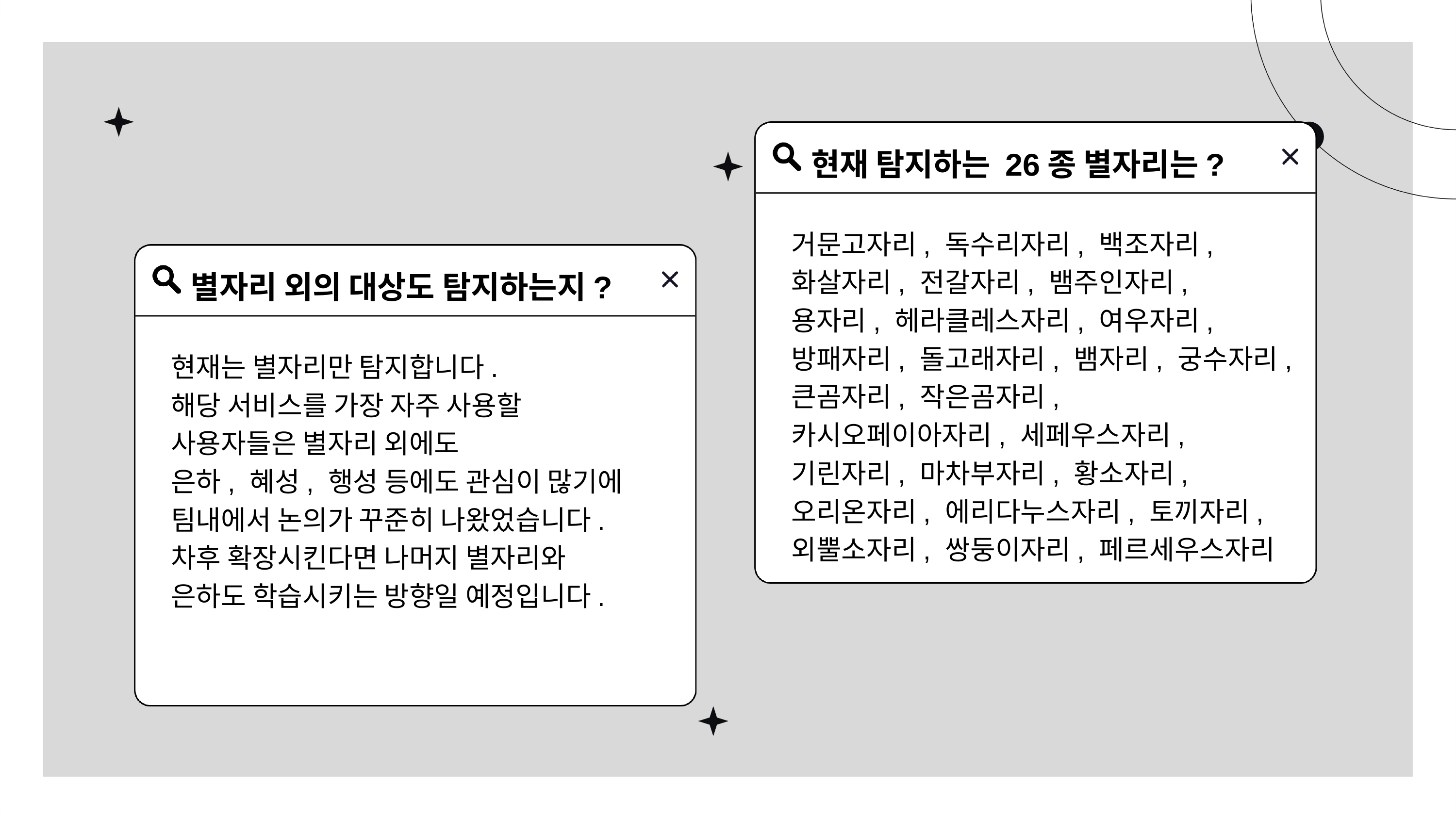

현재 탐지하는 26종 별자리는?
거문고자리, 독수리자리, 백조자리,
화살자리, 전갈자리, 뱀주인자리,
용자리, 헤라클레스자리, 여우자리,
방패자리, 돌고래자리, 뱀자리, 궁수자리,
큰곰자리, 작은곰자리,
카시오페이아자리, 세페우스자리,
기린자리, 마차부자리, 황소자리,
오리온자리, 에리다누스자리, 토끼자리,
외뿔소자리, 쌍둥이자리, 페르세우스자리

별자리 외의 대상도 탐지하는지?
현재는 별자리만 탐지합니다.
해당 서비스를 가장 자주 사용할
사용자들은 별자리 외에도
은하, 혜성, 행성 등에도 관심이 많기에
팀내에서 논의가 꾸준히 나왔었습니다.
차후 확장시킨다면 나머지 별자리와
은하도 학습시키는 방향일 예정입니다.